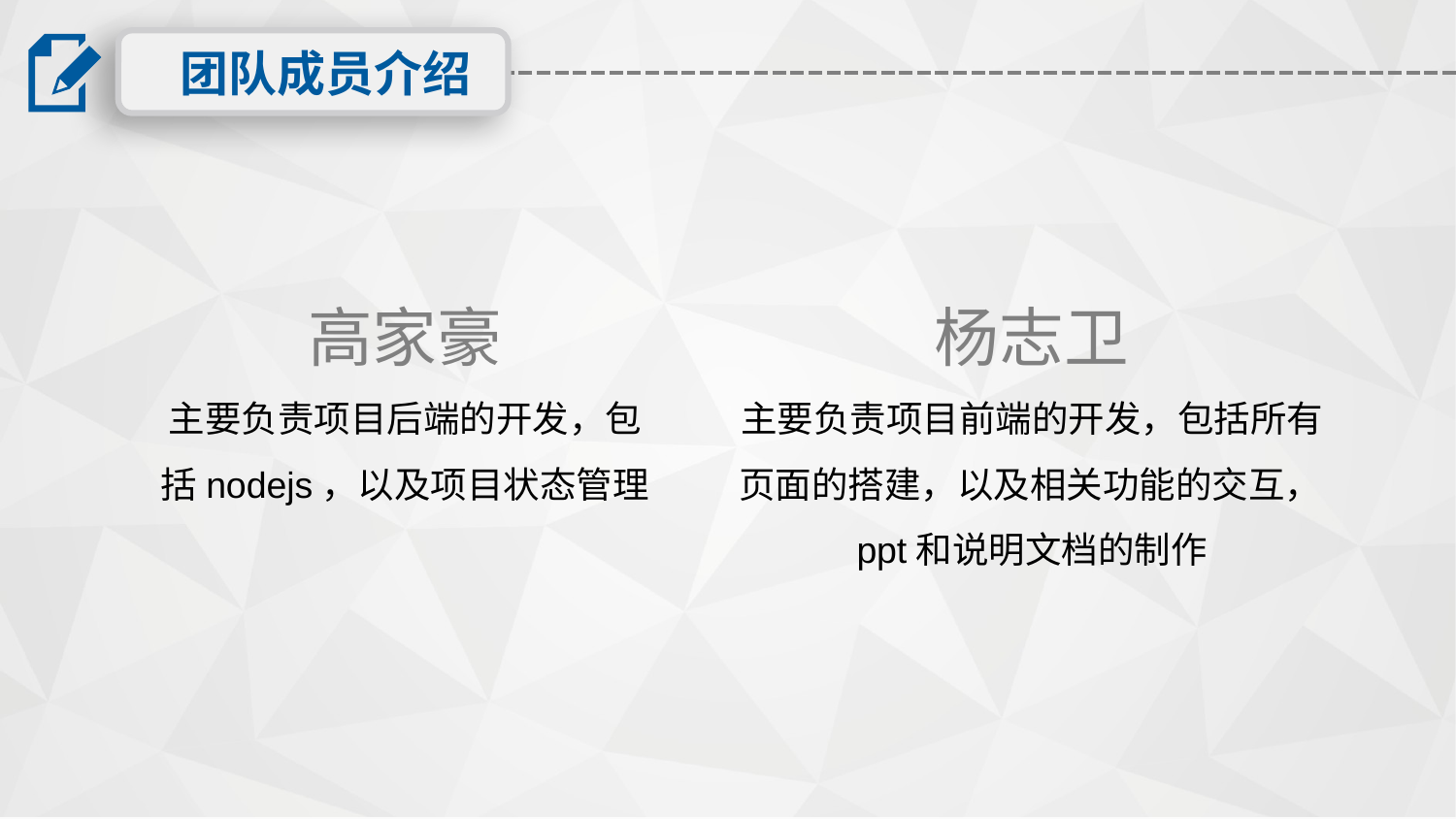

团队成员介绍
高家豪
主要负责项目后端的开发，包括nodejs，以及项目状态管理
杨志卫
主要负责项目前端的开发，包括所有页面的搭建，以及相关功能的交互，ppt和说明文档的制作